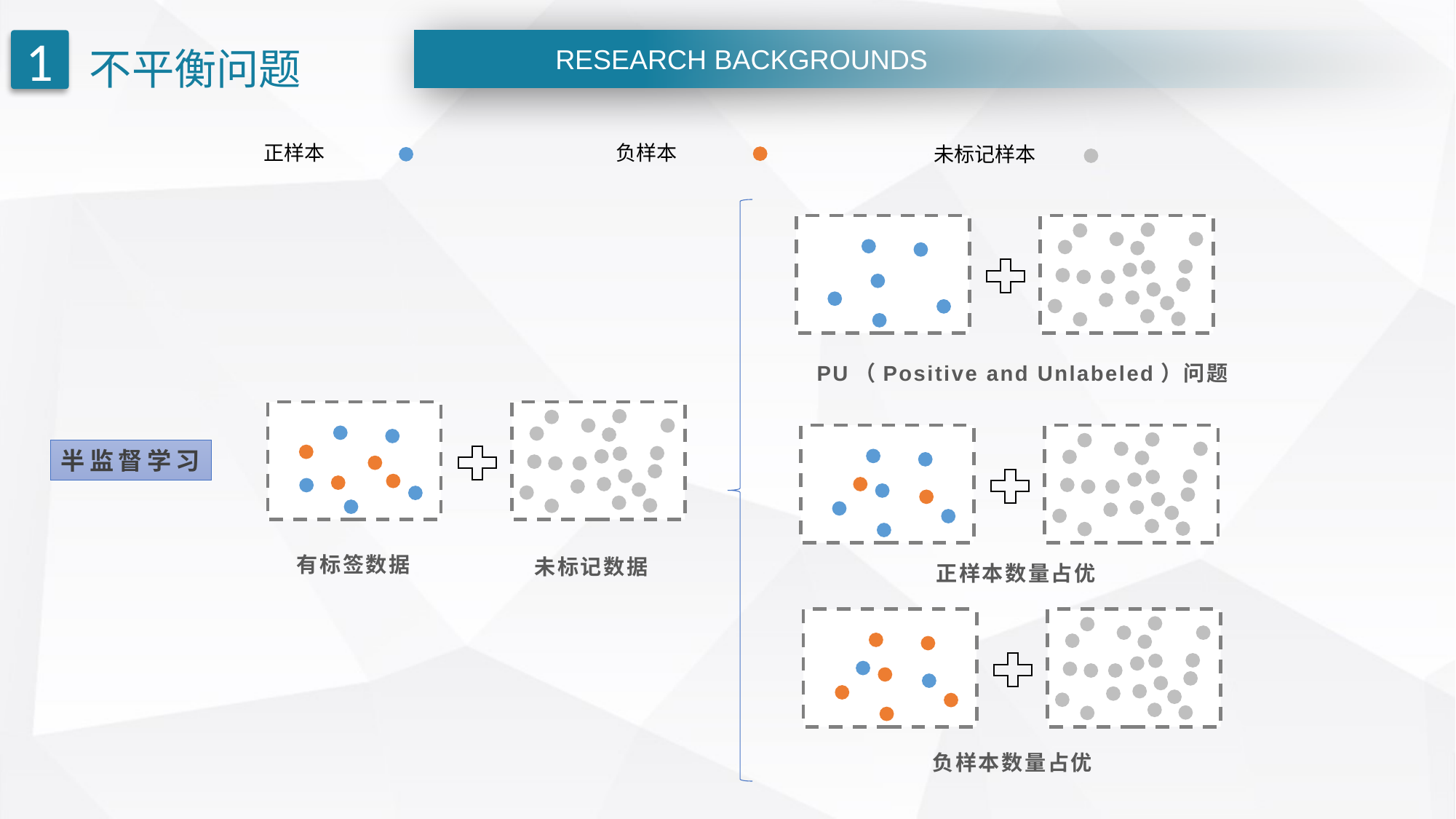

不平衡问题
1

RESEARCH BACKGROUNDS
正样本
负样本
未标记样本

PU（Positive and Unlabeled）问题

半监督学习

有标签数据
未标记数据
正样本数量占优

负样本数量占优